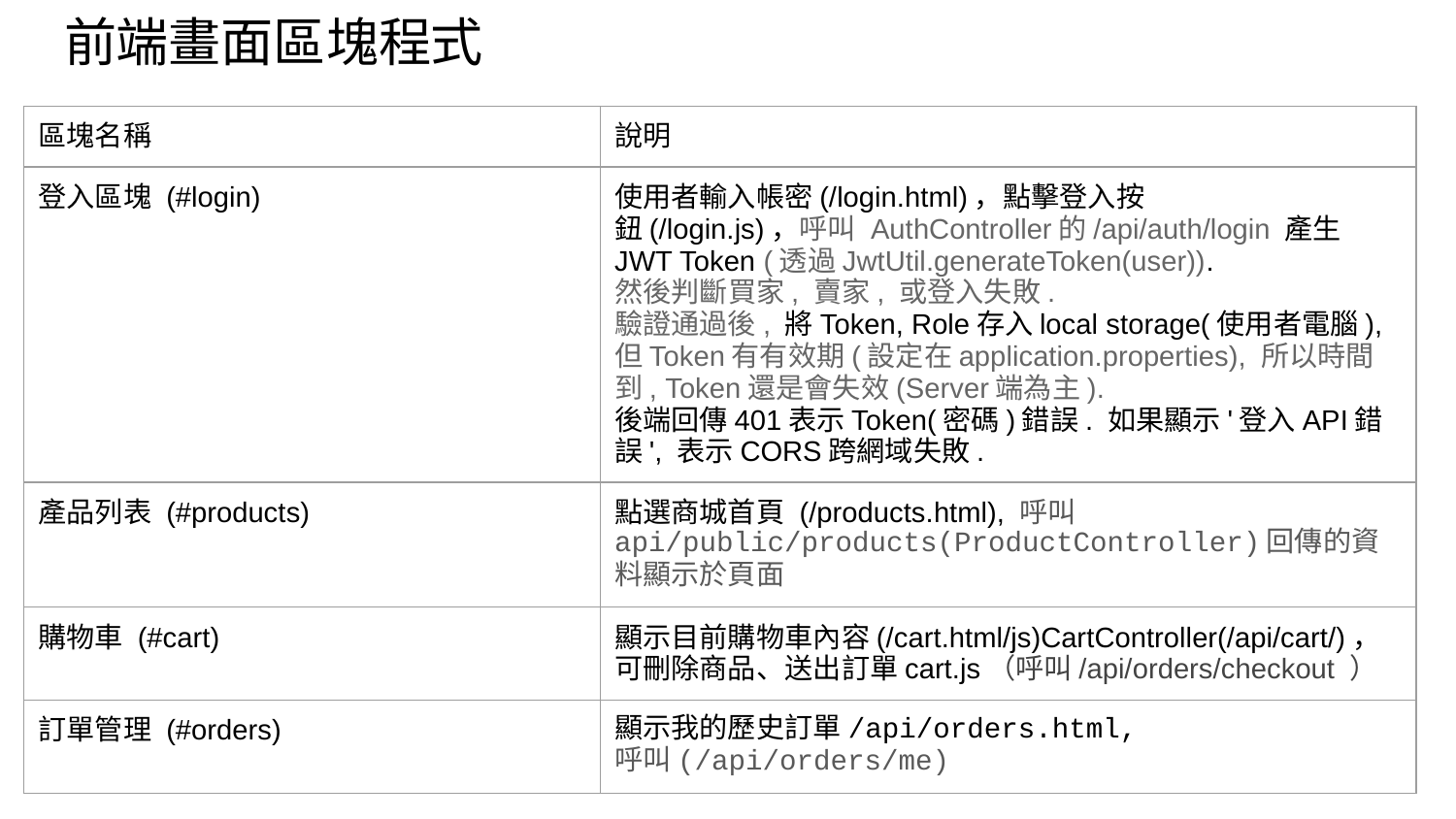

# 前端畫面區塊程式
| 區塊名稱 | 說明 |
| --- | --- |
| 登入區塊 (#login) | 使用者輸入帳密(/login.html)，點擊登入按 鈕(/login.js)，呼叫 AuthController的/api/auth/login 產生JWT Token (透過JwtUtil.generateToken(user)). 然後判斷買家, 賣家, 或登入失敗. 驗證通過後, 將Token, Role存入local storage(使用者電腦), 但Token有有效期(設定在application.properties), 所以時間到, Token還是會失效(Server端為主). 後端回傳401表示Token(密碼)錯誤. 如果顯示'登入API錯誤', 表示CORS跨網域失敗. |
| 產品列表 (#products) | 點選商城首頁 (/products.html), 呼叫 api/public/products(ProductController)回傳的資料顯示於頁面 |
| 購物車 (#cart) | 顯示目前購物車內容(/cart.html/js)CartController(/api/cart/)，可刪除商品、送出訂單cart.js（呼叫/api/orders/checkout ） |
| 訂單管理 (#orders) | 顯示我的歷史訂單/api/orders.html, 呼叫(/api/orders/me) |